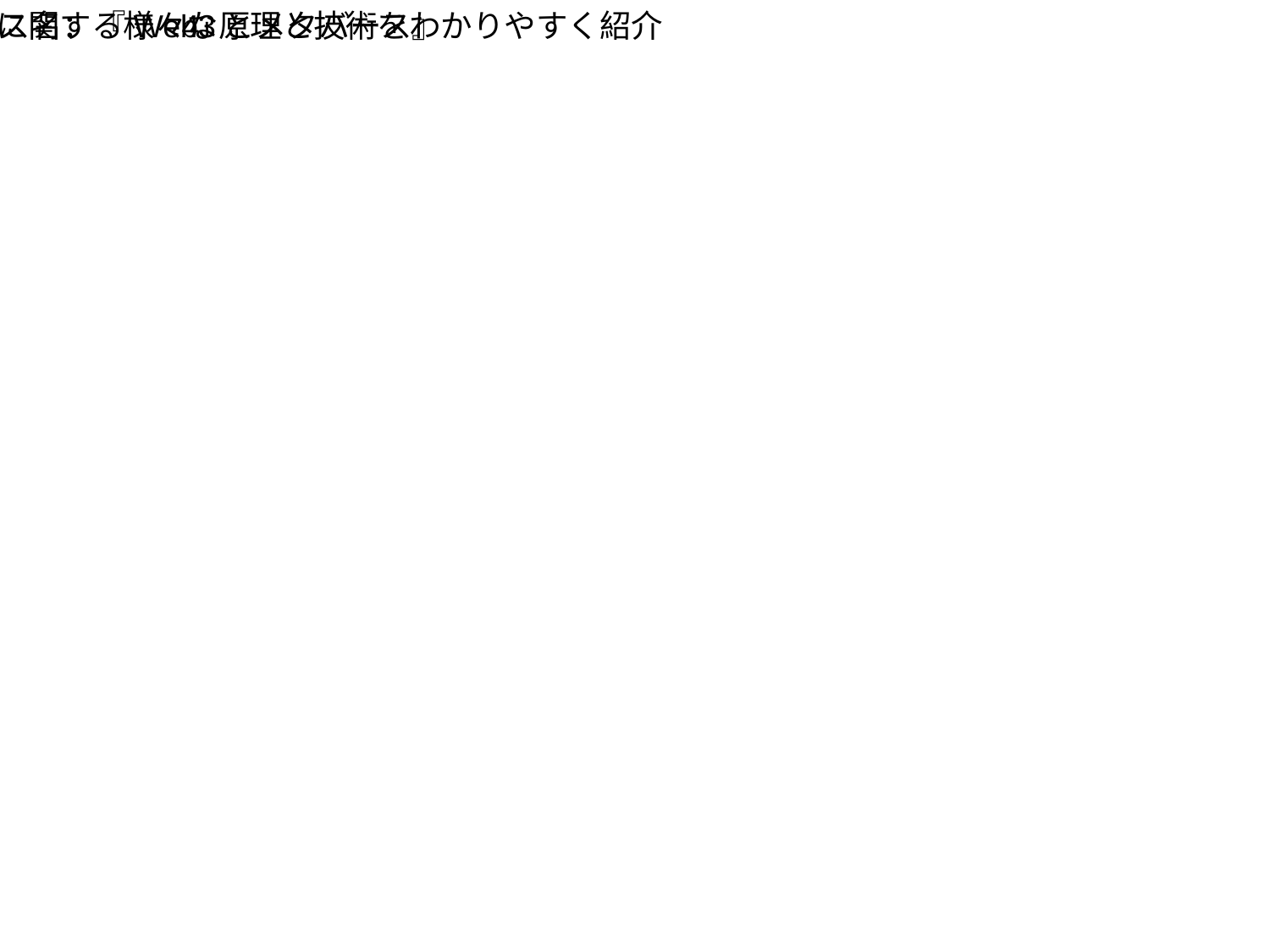

4
コース名：『Web3とメタバース』
Web3とメタバースに関する様々な原理と技術をわかりやすく紹介